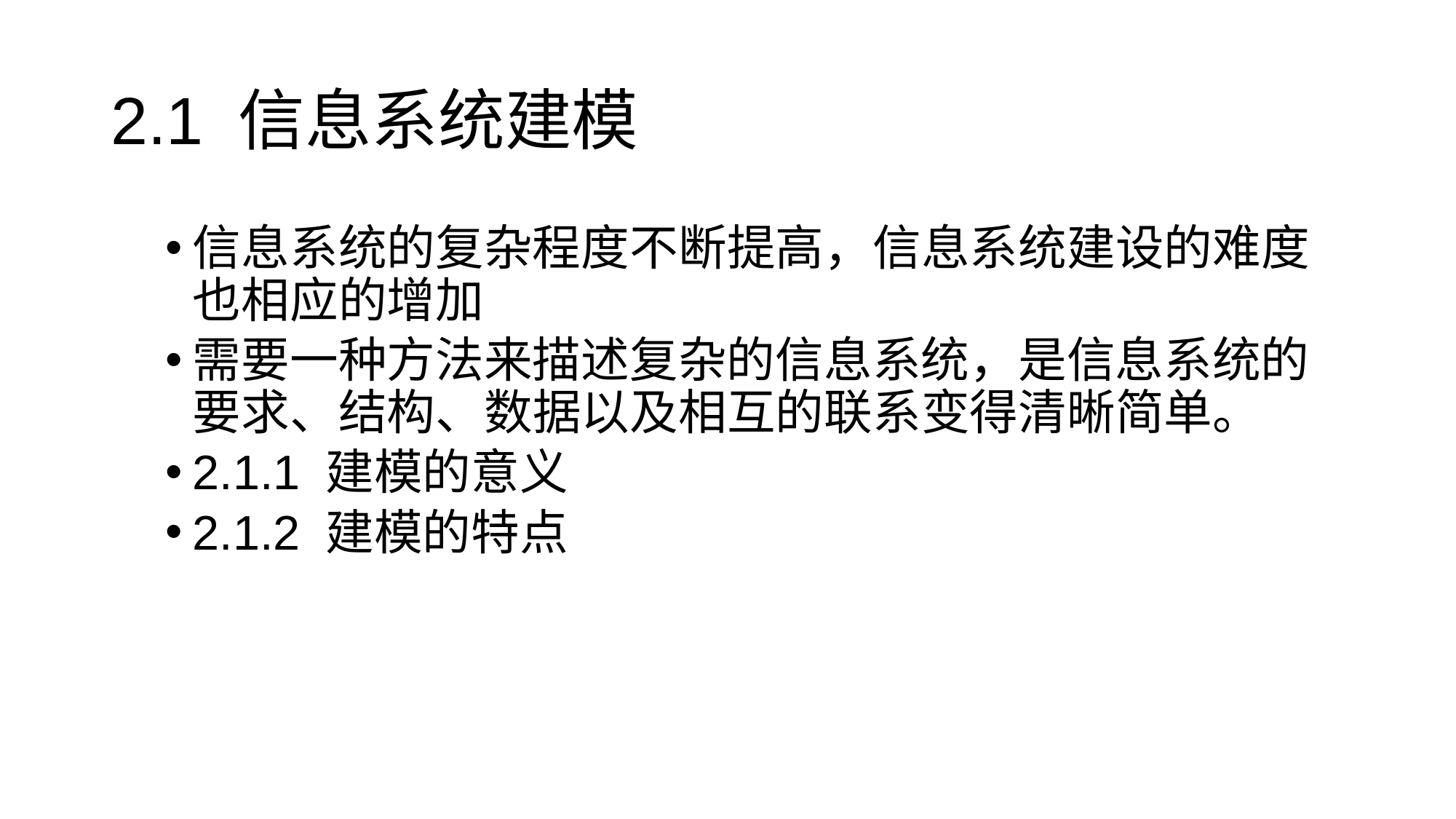

# 2.1 信息系统建模
信息系统的复杂程度不断提高，信息系统建设的难度也相应的增加
需要一种方法来描述复杂的信息系统，是信息系统的要求、结构、数据以及相互的联系变得清晰简单。
2.1.1 建模的意义
2.1.2 建模的特点